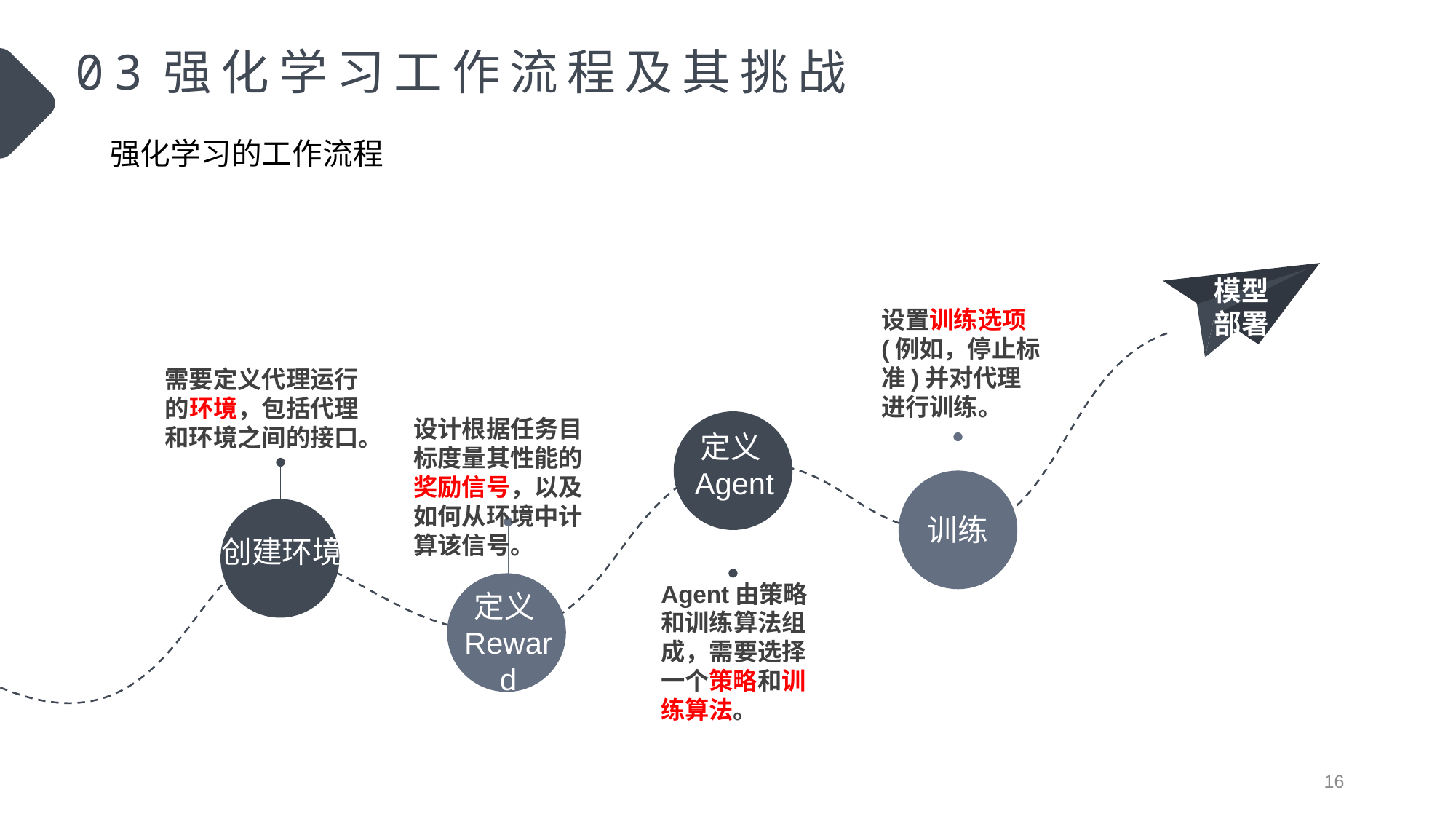

03强化学习工作流程及其挑战

强化学习的工作流程

模型部署
设置训练选项(例如，停止标准)并对代理进行训练。

需要定义代理运行的环境，包括代理和环境之间的接口。
设计根据任务目标度量其性能的奖励信号，以及如何从环境中计算该信号。

定义Agent

训练
创建环境

Agent由策略和训练算法组成，需要选择一个策略和训练算法。
定义Reward
16